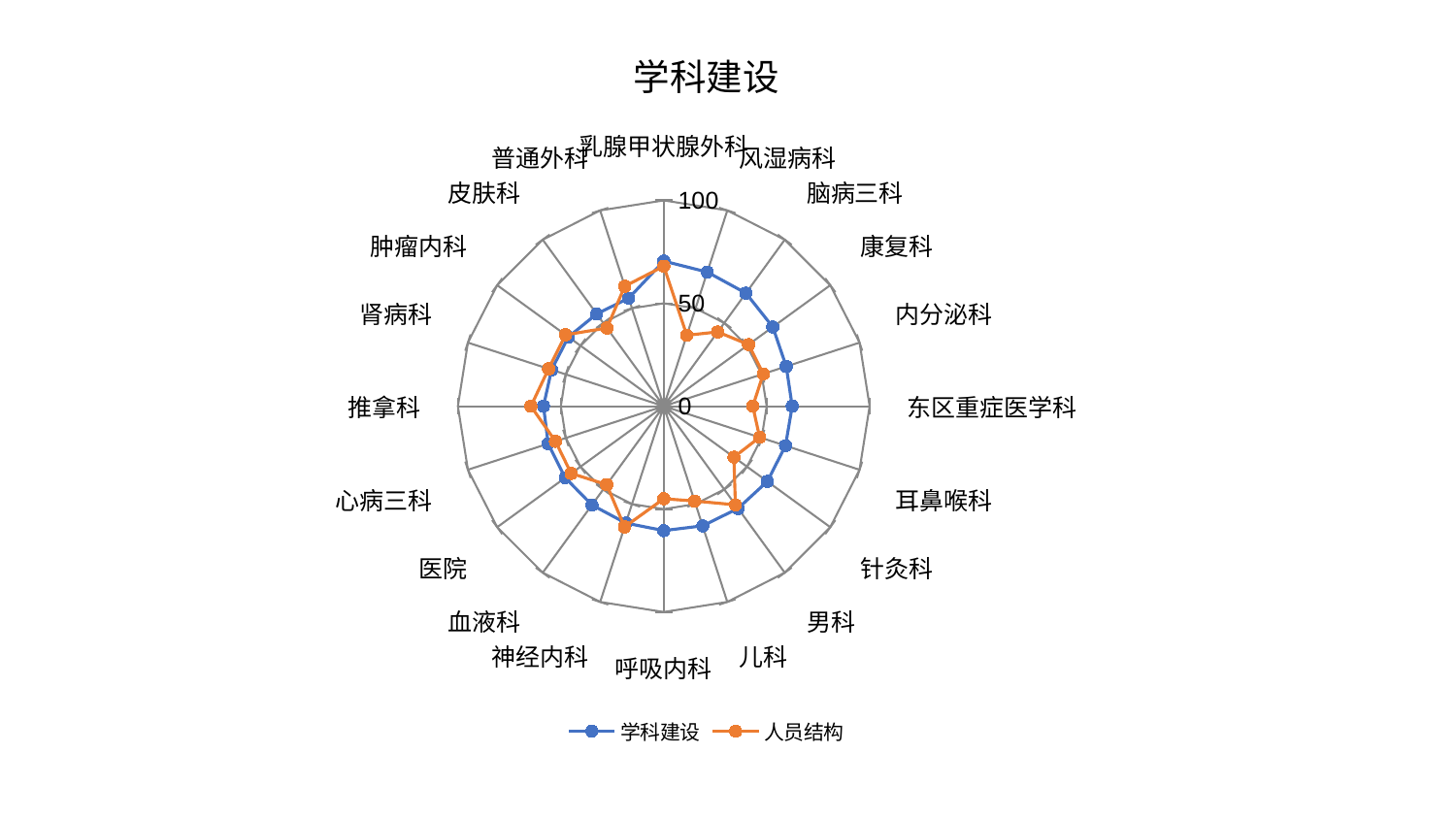

### Chart: 学科建设

| Category | 学科建设 | 人员结构 |
|---|---|---|
| 乳腺甲状腺外科 | 70.49270753028563 | 68.02914870074027 |
| 风湿病科 | 68.50464446876155 | 36.22783732323835 |
| 脑病三科 | 67.89433554489408 | 44.61134905870847 |
| 康复科 | 65.49107960244348 | 50.92584778016063 |
| 内分泌科 | 62.58265324760073 | 50.84823508879404 |
| 东区重症医学科 | 62.413122767010215 | 43.25943456068057 |
| 耳鼻喉科 | 62.199753174259584 | 48.99869708989179 |
| 针灸科 | 62.1969207468643 | 42.1380821830741 |
| 男科 | 61.41972375116549 | 59.242381120431865 |
| 儿科 | 61.1405284127339 | 48.45300217363601 |
| 呼吸内科 | 60.46655875510337 | 44.976842344791145 |
| 神经内科 | 59.721024564063164 | 61.690404209998796 |
| 血液科 | 59.352808752839856 | 47.13004967000417 |
| 医院 | 59.16250243840327 | 55.60128954696221 |
| 心病三科 | 59.02989638645522 | 55.30385745386658 |
| 推拿科 | 58.42566568211225 | 64.51666841321128 |
| 肾病科 | 57.29938231221842 | 58.820850749152655 |
| 肿瘤内科 | 57.25614918566214 | 59.009810156716185 |
| 皮肤科 | 55.41592009665221 | 46.96238333431985 |
| 普通外科 | 55.16812178232467 | 61.28833297071108 |
11